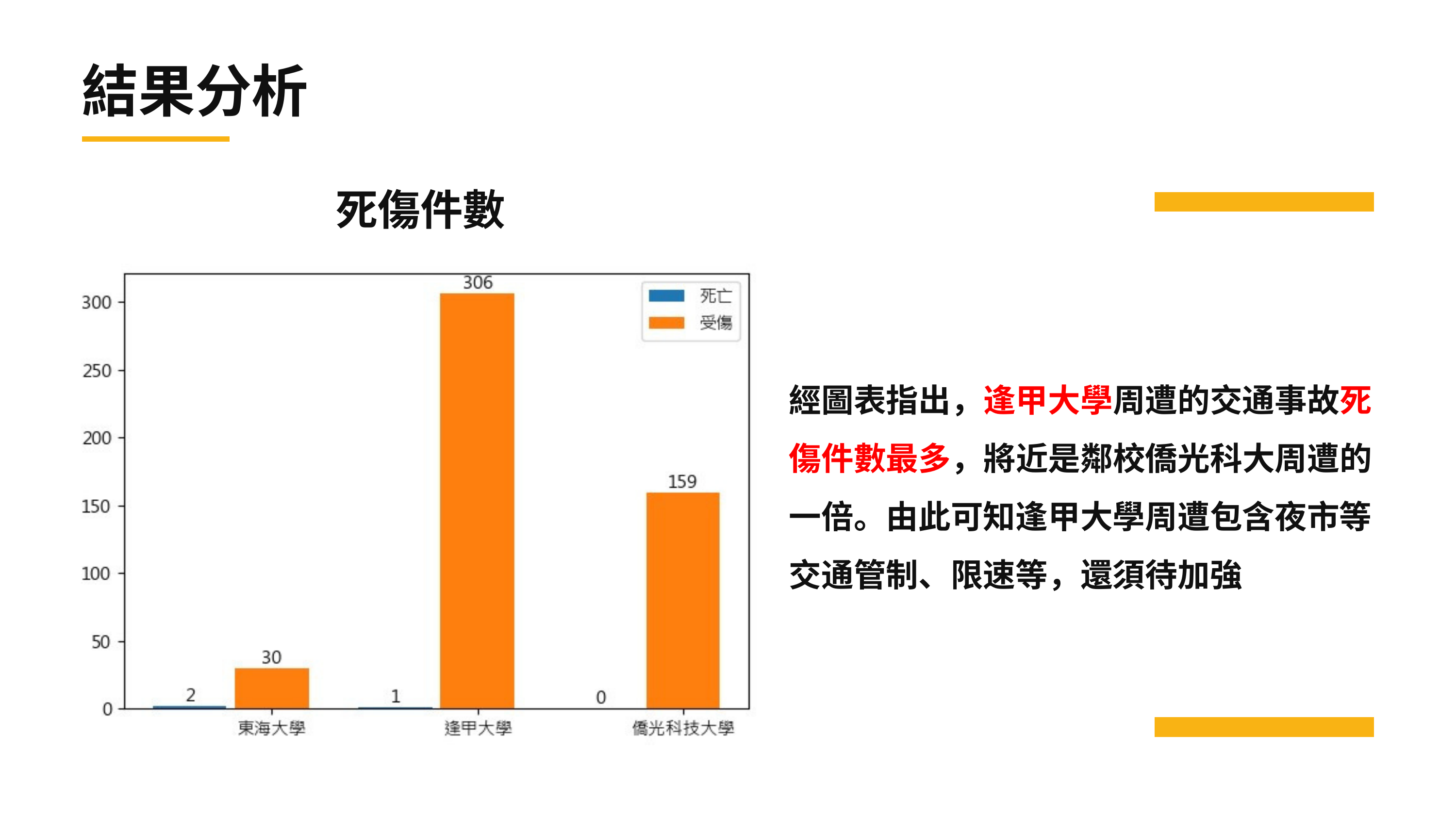

結果分析

死傷件數

經圖表指出，逢甲大學周遭的交通事故死傷件數最多，將近是鄰校僑光科大周遭的一倍。由此可知逢甲大學周遭包含夜市等交通管制、限速等，還須待加強